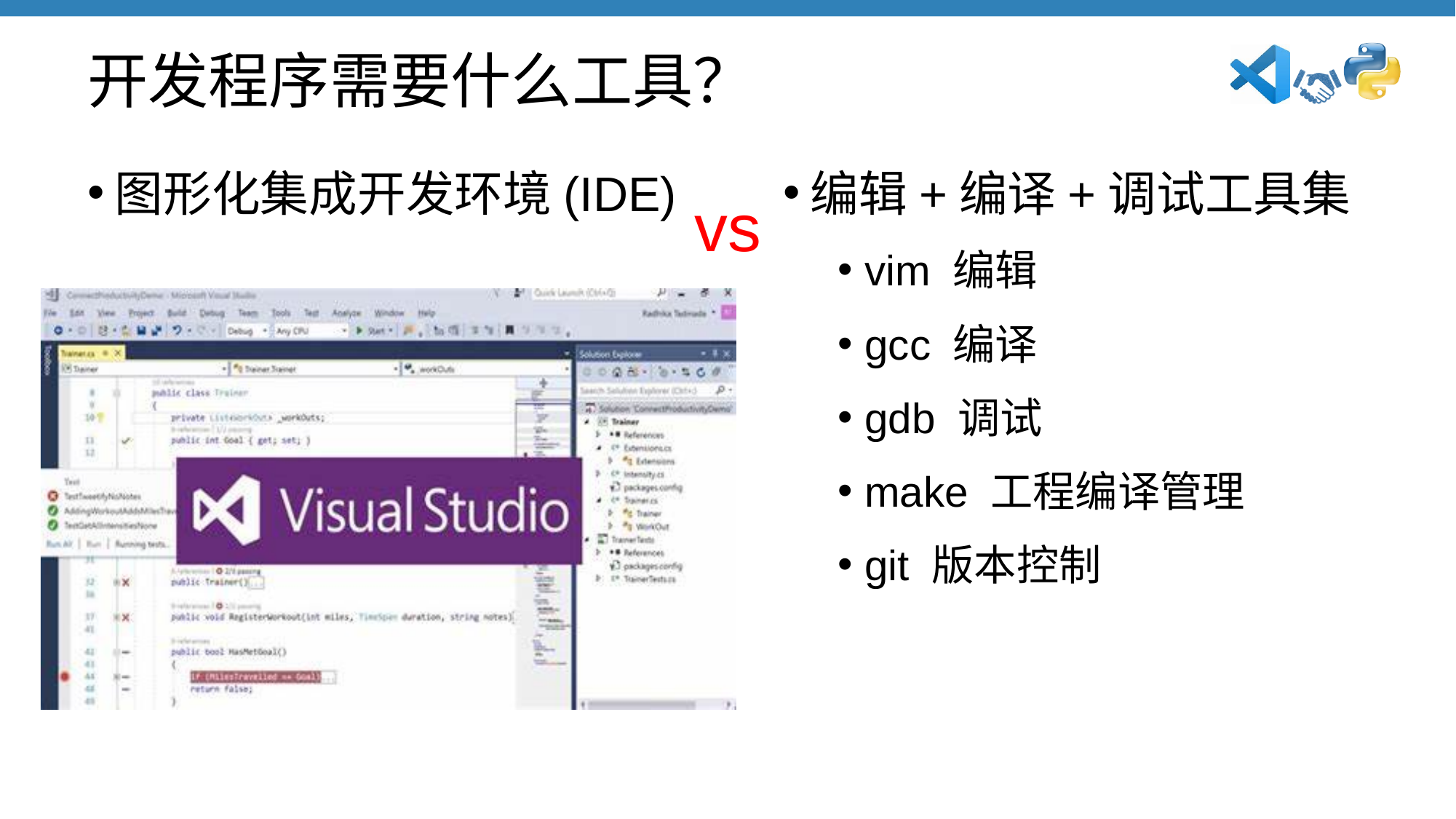

# 开发程序需要什么工具？
图形化集成开发环境(IDE)
编辑+编译+调试工具集
vim 编辑
gcc 编译
gdb 调试
make 工程编译管理
git 版本控制
vs